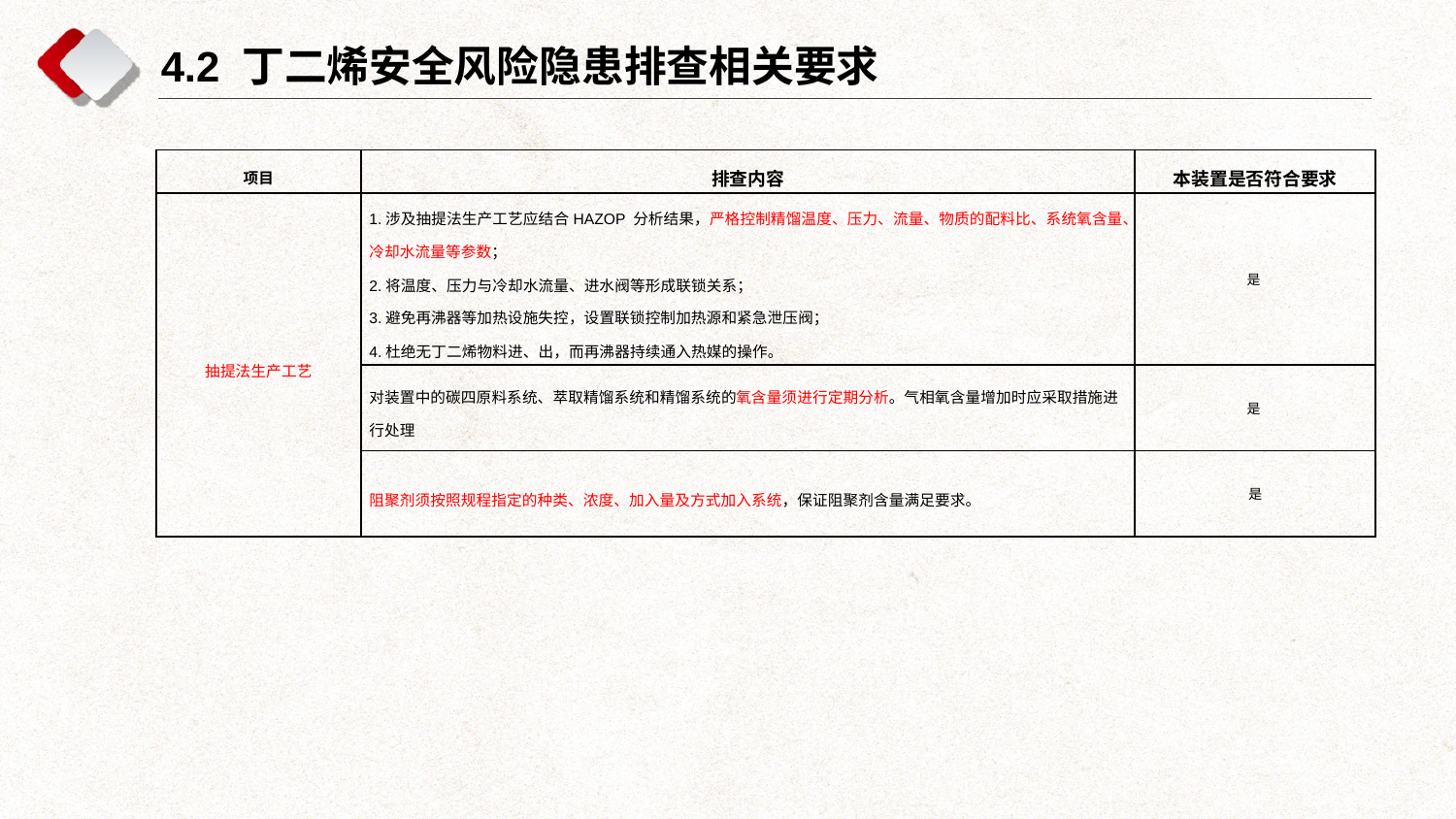

4.2 丁二烯安全风险隐患排查相关要求
| 项目 | 排查内容 | 本装置是否符合要求 |
| --- | --- | --- |
| 抽提法生产工艺 | 1.涉及抽提法生产工艺应结合HAZOP 分析结果，严格控制精馏温度、压力、流量、物质的配料比、系统氧含量、冷却水流量等参数； 2.将温度、压力与冷却水流量、进水阀等形成联锁关系； 3.避免再沸器等加热设施失控，设置联锁控制加热源和紧急泄压阀； 4.杜绝无丁二烯物料进、出，而再沸器持续通入热媒的操作。 | 是 |
|  | 对装置中的碳四原料系统、萃取精馏系统和精馏系统的氧含量须进行定期分析。气相氧含量增加时应采取措施进行处理 | 是 |
|  | 阻聚剂须按照规程指定的种类、浓度、加入量及方式加入系统，保证阻聚剂含量满足要求。 | 是 |